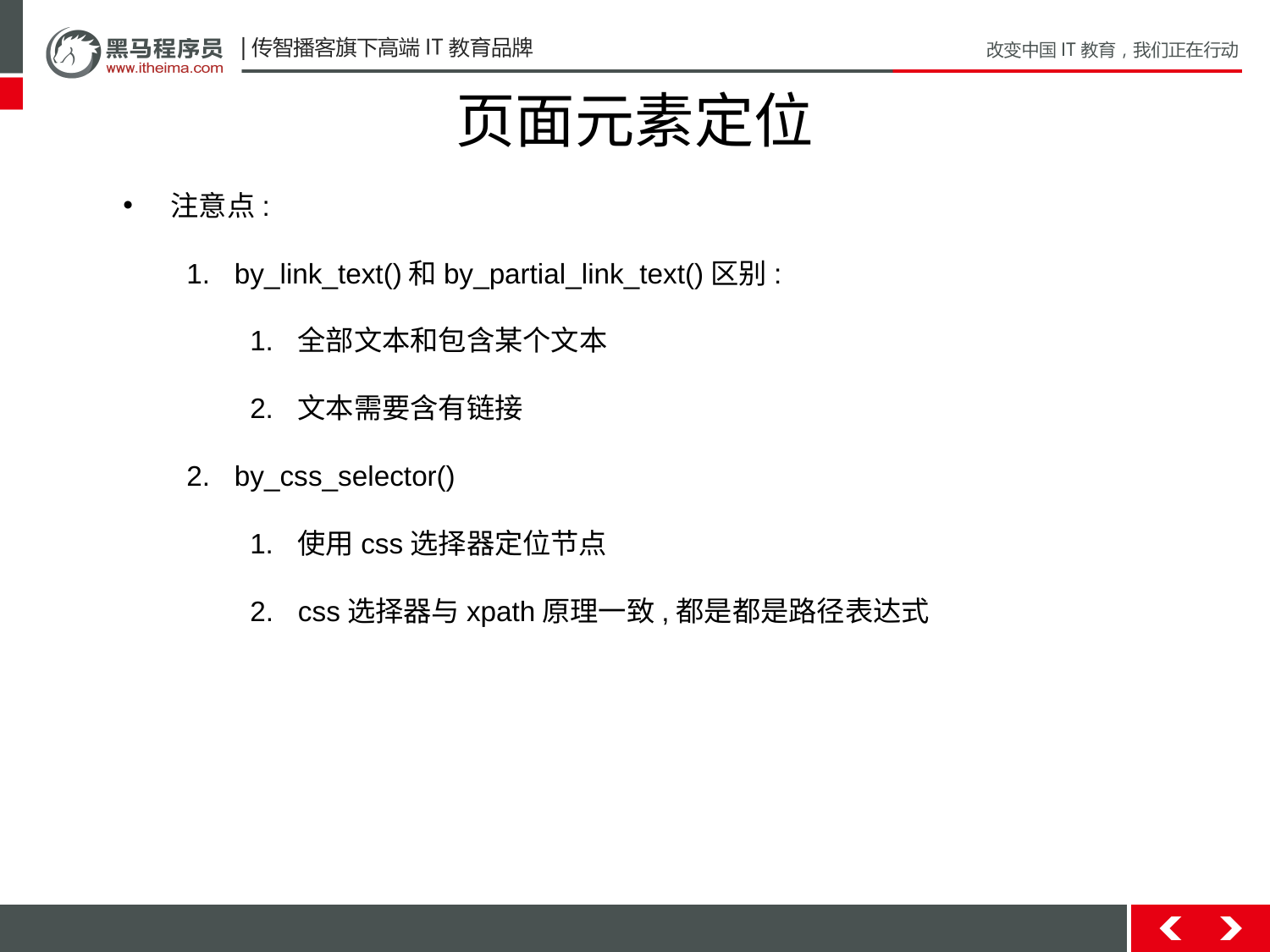

# 页面元素定位
注意点:

by_link_text()和by_partial_link_text()区别:

全部文本和包含某个文本

文本需要含有链接

by_css_selector()

使用css选择器定位节点

css选择器与xpath原理一致,都是都是路径表达式